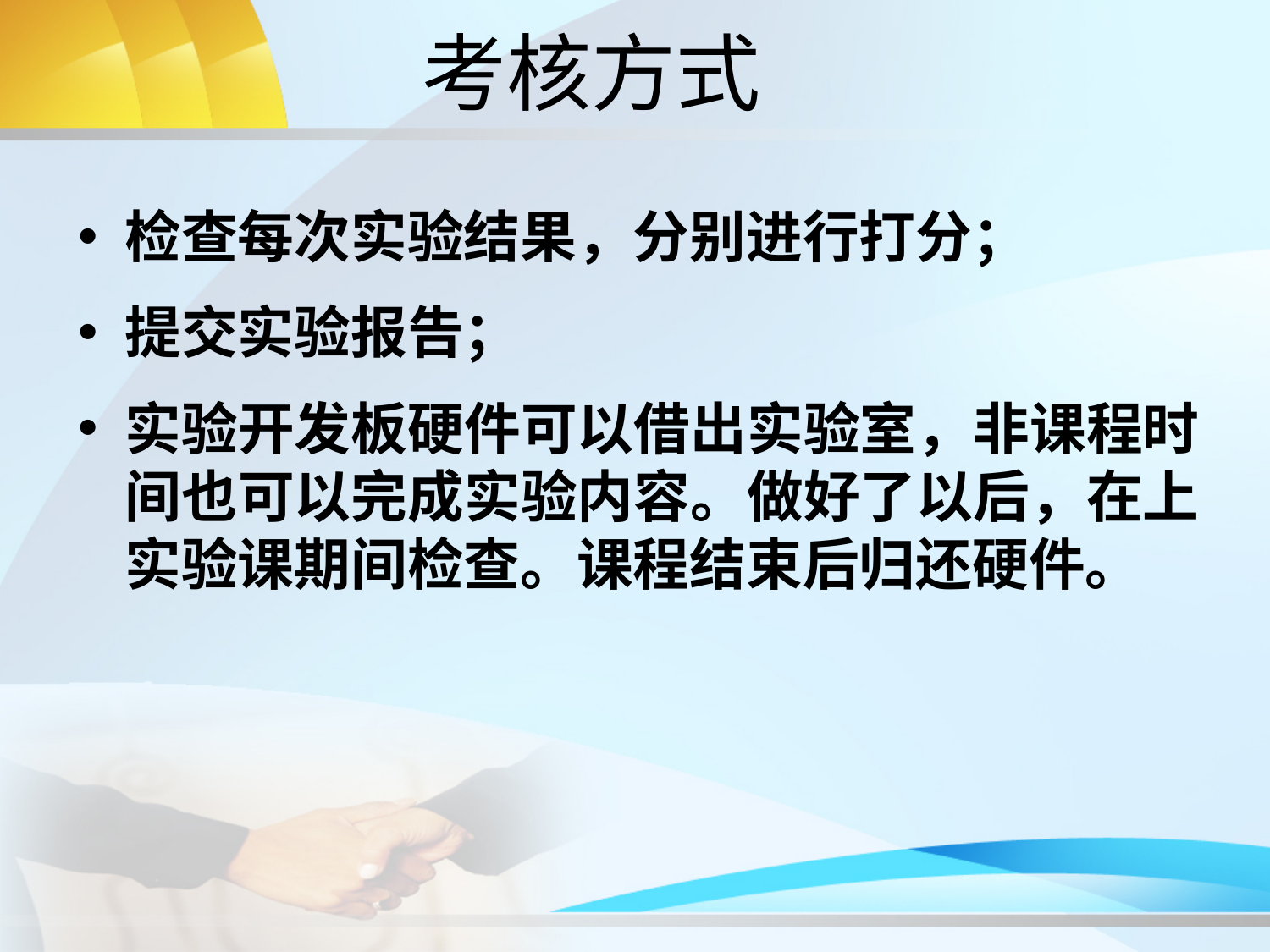

# 考核方式
检查每次实验结果，分别进行打分；
提交实验报告；
实验开发板硬件可以借出实验室，非课程时间也可以完成实验内容。做好了以后，在上实验课期间检查。课程结束后归还硬件。